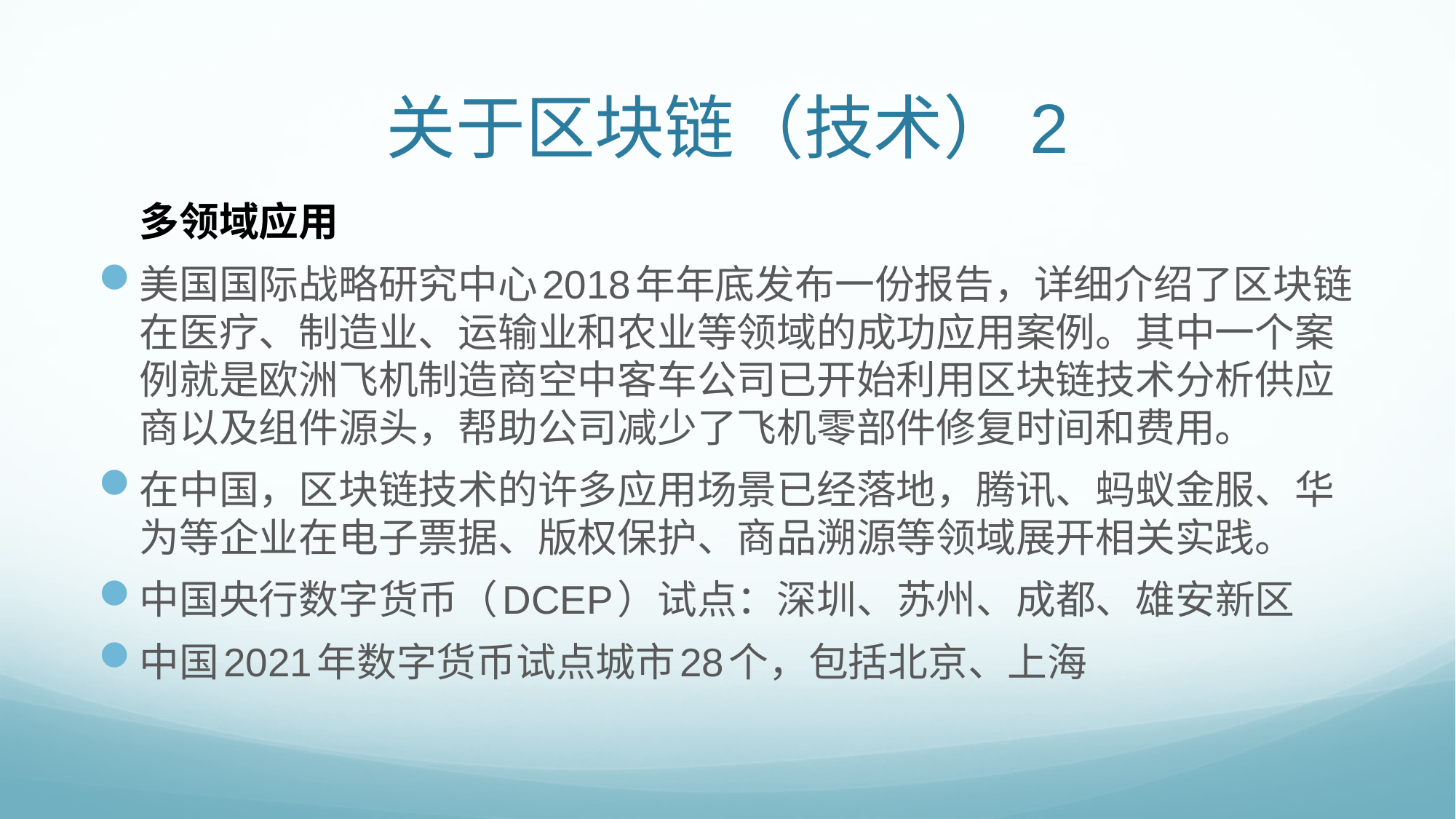

# 关于区块链（技术）2
多领域应用
美国国际战略研究中心2018年年底发布一份报告，详细介绍了区块链在医疗、制造业、运输业和农业等领域的成功应用案例。其中一个案例就是欧洲飞机制造商空中客车公司已开始利用区块链技术分析供应商以及组件源头，帮助公司减少了飞机零部件修复时间和费用。
在中国，区块链技术的许多应用场景已经落地，腾讯、蚂蚁金服、华为等企业在电子票据、版权保护、商品溯源等领域展开相关实践。
中国央行数字货币（DCEP）试点：深圳、苏州、成都、雄安新区
中国2021年数字货币试点城市28个，包括北京、上海